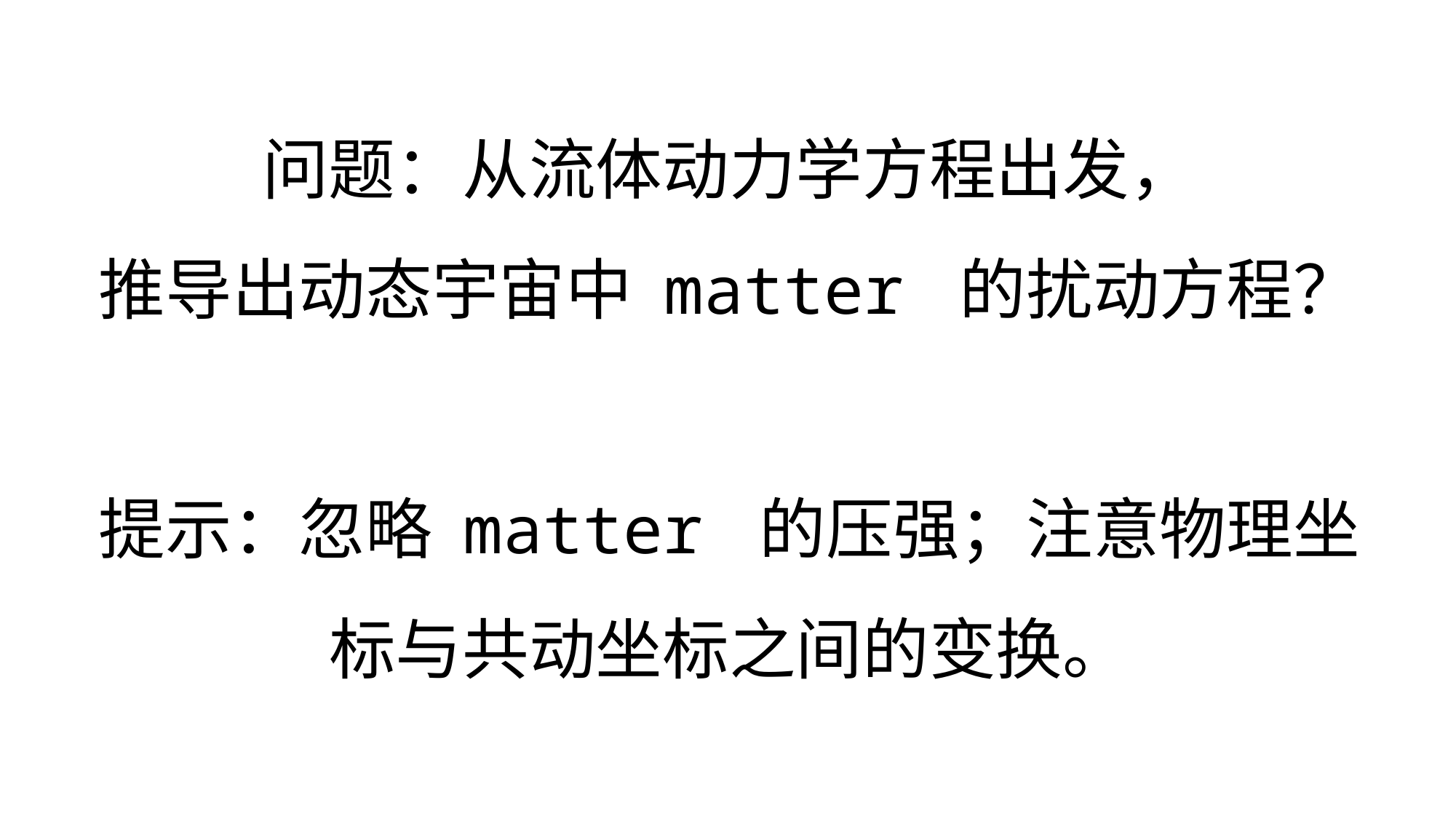

# 问题：从流体动力学方程出发， 推导出动态宇宙中 matter 的扰动方程？ 提示：忽略 matter 的压强；注意物理坐标与共动坐标之间的变换。